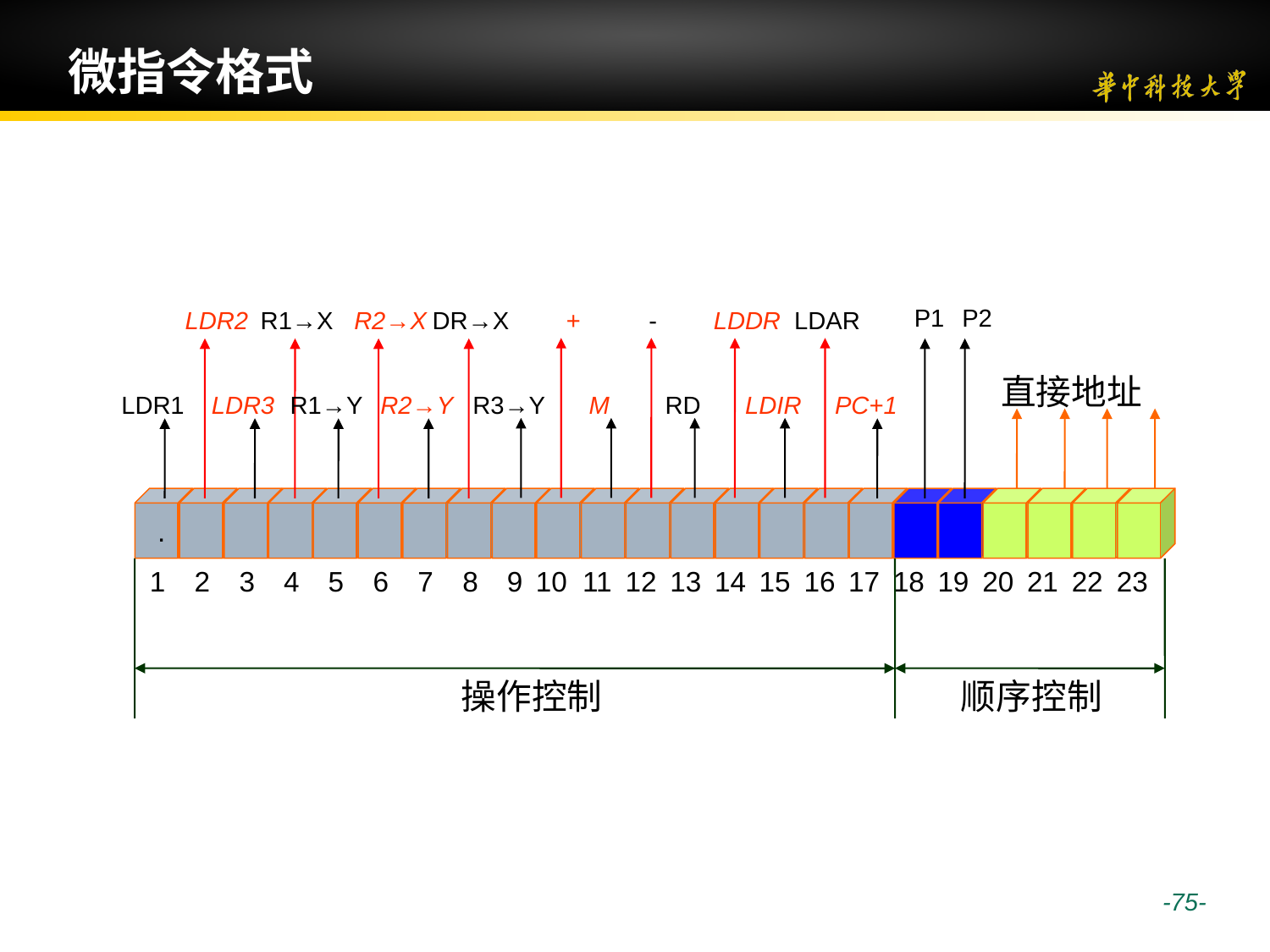

# 微指令格式
P1
P2
+
-
LDDR
LDAR
LDR2
R1→X
R2→X
DR→X

直接地址
R3→Y
M
RD
LDIR
LDR1
LDR3
R1→Y
R2→Y
PC+1

.

18
19

20
21
22
23
1
2
3
4
5
6
7
8
9
10
11
12
13
14
15
16
17

操作控制

顺序控制
 -75-